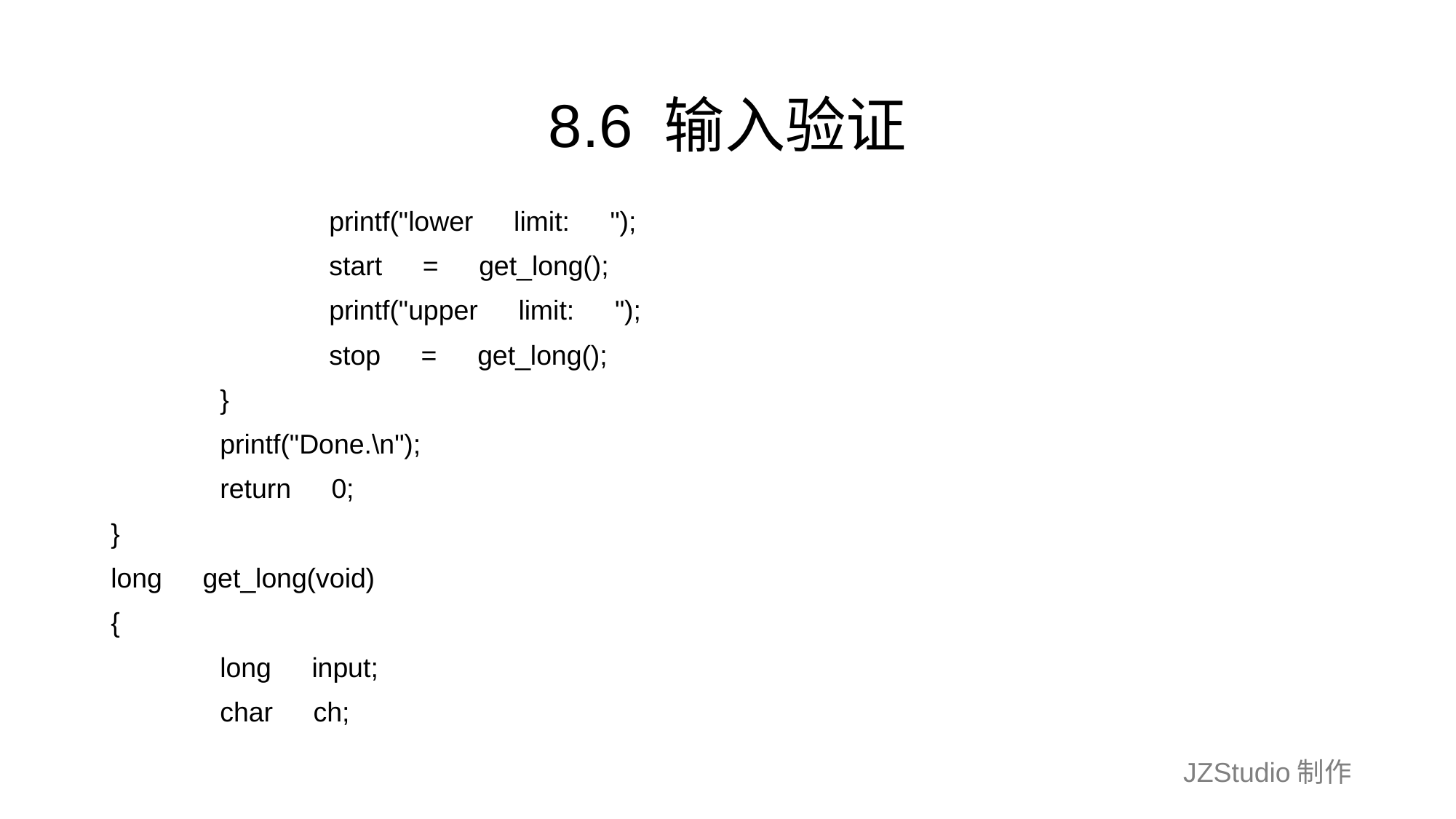

# 8.6 输入验证
		printf("lower　limit:　");
		start　=　get_long();
		printf("upper　limit:　");
		stop　=　get_long();
	}
	printf("Done.\n");
	return　0;
}
long　get_long(void)
{
	long　input;
	char　ch;